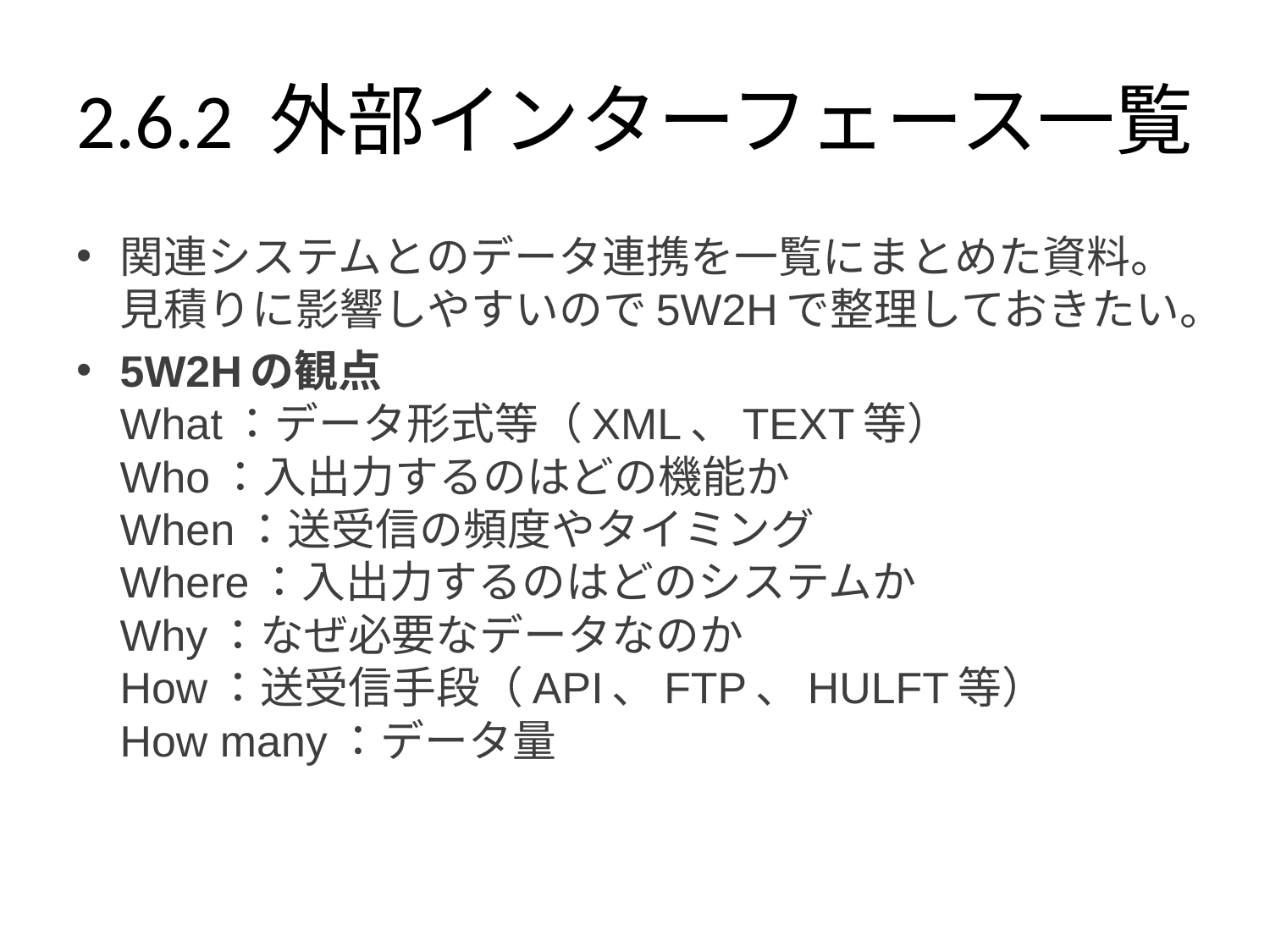

# 2.6.2 外部インターフェース一覧
関連システムとのデータ連携を一覧にまとめた資料。
見積りに影響しやすいので5W2Hで整理しておきたい。
5W2Hの観点
What：データ形式等（XML、TEXT等）
Who：入出力するのはどの機能か
When：送受信の頻度やタイミング
Where：入出力するのはどのシステムか
Why：なぜ必要なデータなのか
How：送受信手段（API、FTP、HULFT等）
How many：データ量